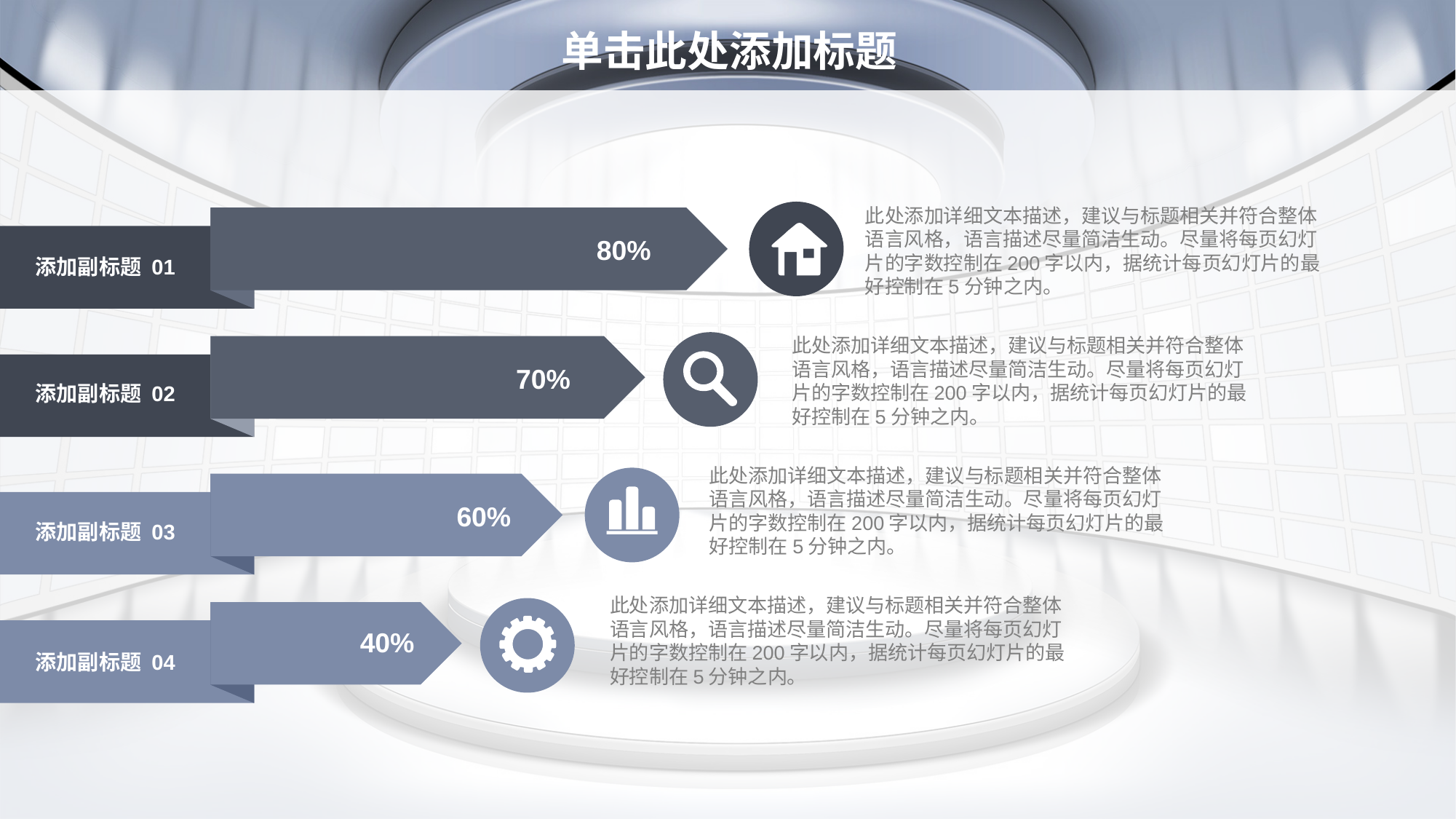

# 单击此处添加标题
此处添加详细文本描述，建议与标题相关并符合整体语言风格，语言描述尽量简洁生动。尽量将每页幻灯片的字数控制在200字以内，据统计每页幻灯片的最好控制在5分钟之内。

80%

添加副标题 01

此处添加详细文本描述，建议与标题相关并符合整体语言风格，语言描述尽量简洁生动。尽量将每页幻灯片的字数控制在200字以内，据统计每页幻灯片的最好控制在5分钟之内。

70%

添加副标题 02

此处添加详细文本描述，建议与标题相关并符合整体语言风格，语言描述尽量简洁生动。尽量将每页幻灯片的字数控制在200字以内，据统计每页幻灯片的最好控制在5分钟之内。

60%

添加副标题 03

此处添加详细文本描述，建议与标题相关并符合整体语言风格，语言描述尽量简洁生动。尽量将每页幻灯片的字数控制在200字以内，据统计每页幻灯片的最好控制在5分钟之内。

40%

添加副标题 04